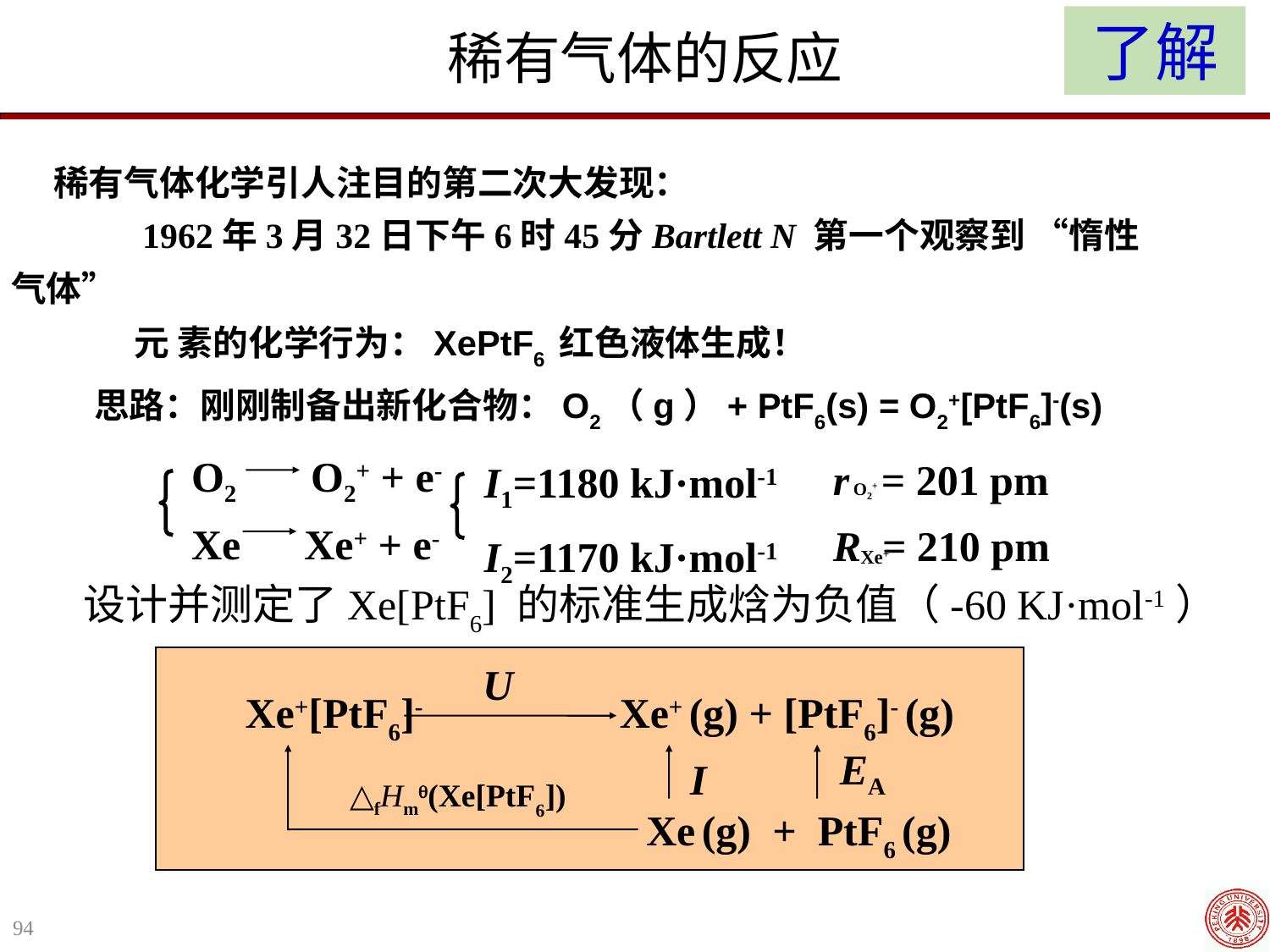

了解
稀有气体的反应

稀有气体化学引人注目的第二次大发现：
          1962年3月32日下午6时45分Bartlett N 第一个观察到 “惰性气体”
         元 素的化学行为：XePtF6 红色液体生成！
    思路：刚刚制备出新化合物：O2（g）+ PtF6(s) = O2+[PtF6]-(s)
O2       O2+ + e-
Xe      Xe+ + e-
I1=1180 kJ·mol-1
I2=1170 kJ·mol-1
r   = 201 pm
R  = 210 pm

O2+

Xe+
设计并测定了Xe[PtF6] 的标准生成焓为负值（-60 KJ·mol-1）

U
Xe+[PtF6]-                                Xe+ (g) + [PtF6]- (g)

EA

I
△fHmθ(Xe[PtF6])
Xe (g)  +  PtF6 (g)

94